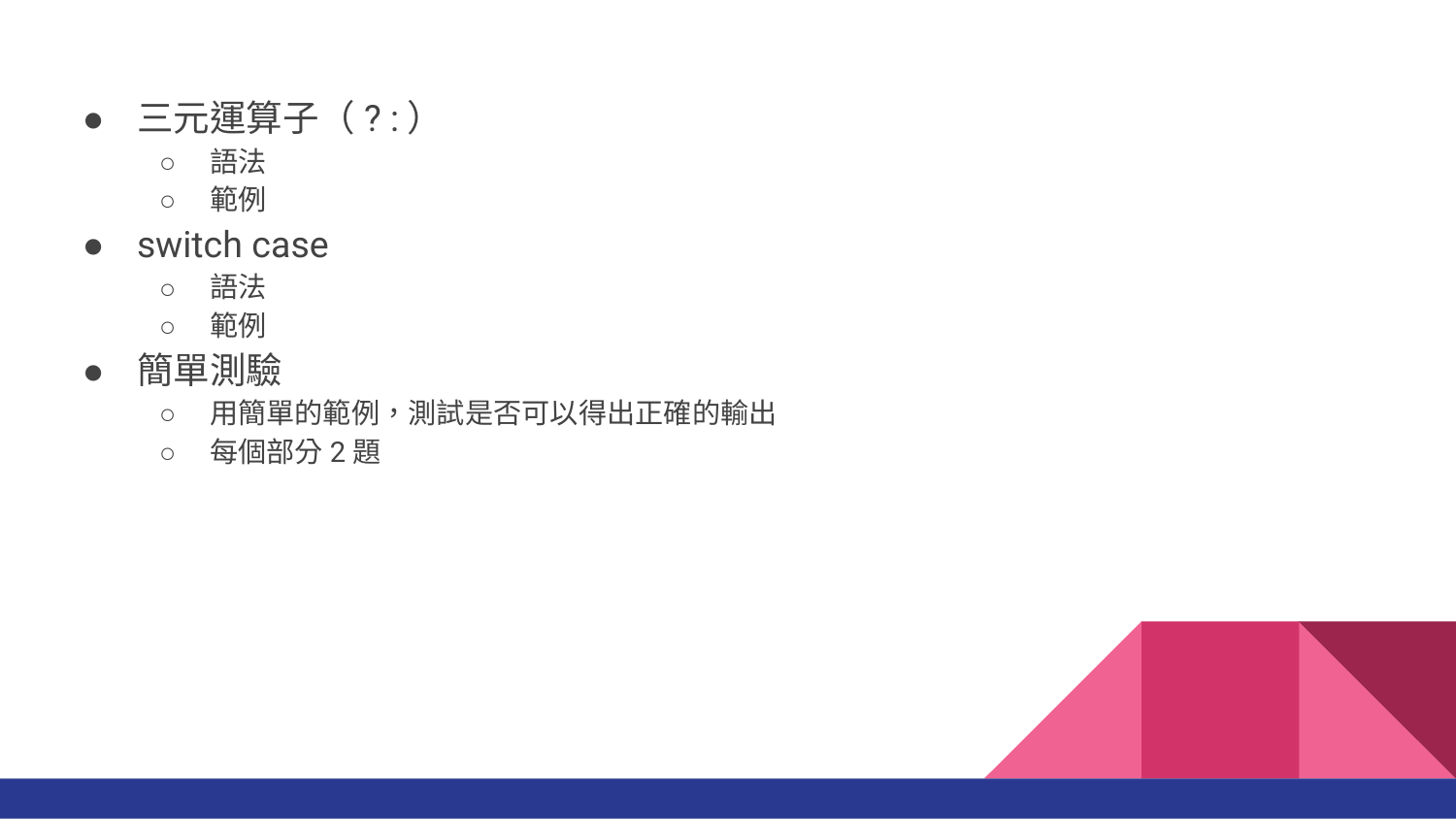

三元運算子（? :）
語法
範例
switch case
語法
範例
簡單測驗
用簡單的範例，測試是否可以得出正確的輸出
每個部分2題